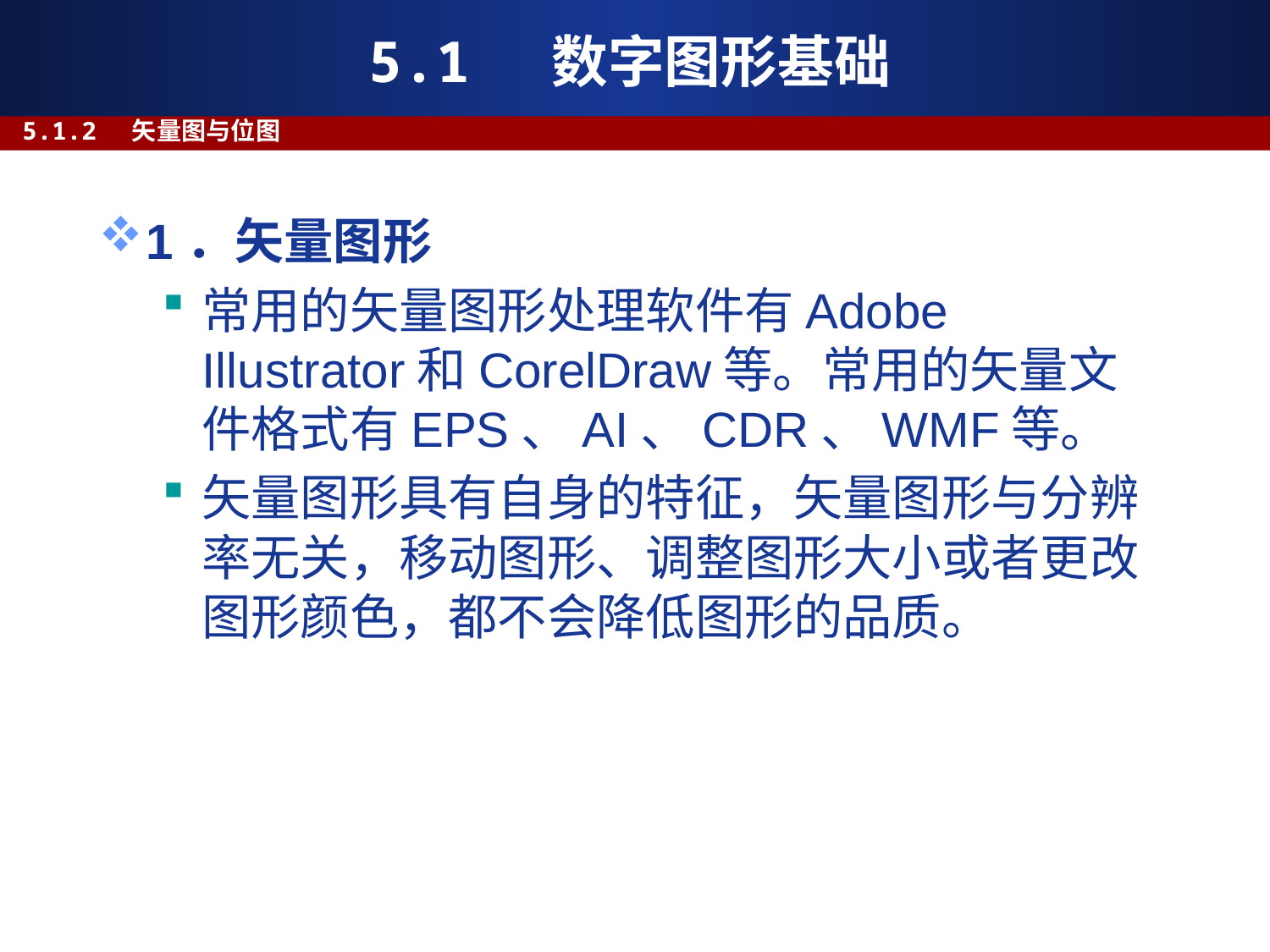

# 5.1  数字图形基础
5.1.2  矢量图与位图
1．矢量图形
常用的矢量图形处理软件有Adobe Illustrator和CorelDraw等。常用的矢量文件格式有EPS、AI、CDR、WMF等。
矢量图形具有自身的特征，矢量图形与分辨率无关，移动图形、调整图形大小或者更改图形颜色，都不会降低图形的品质。